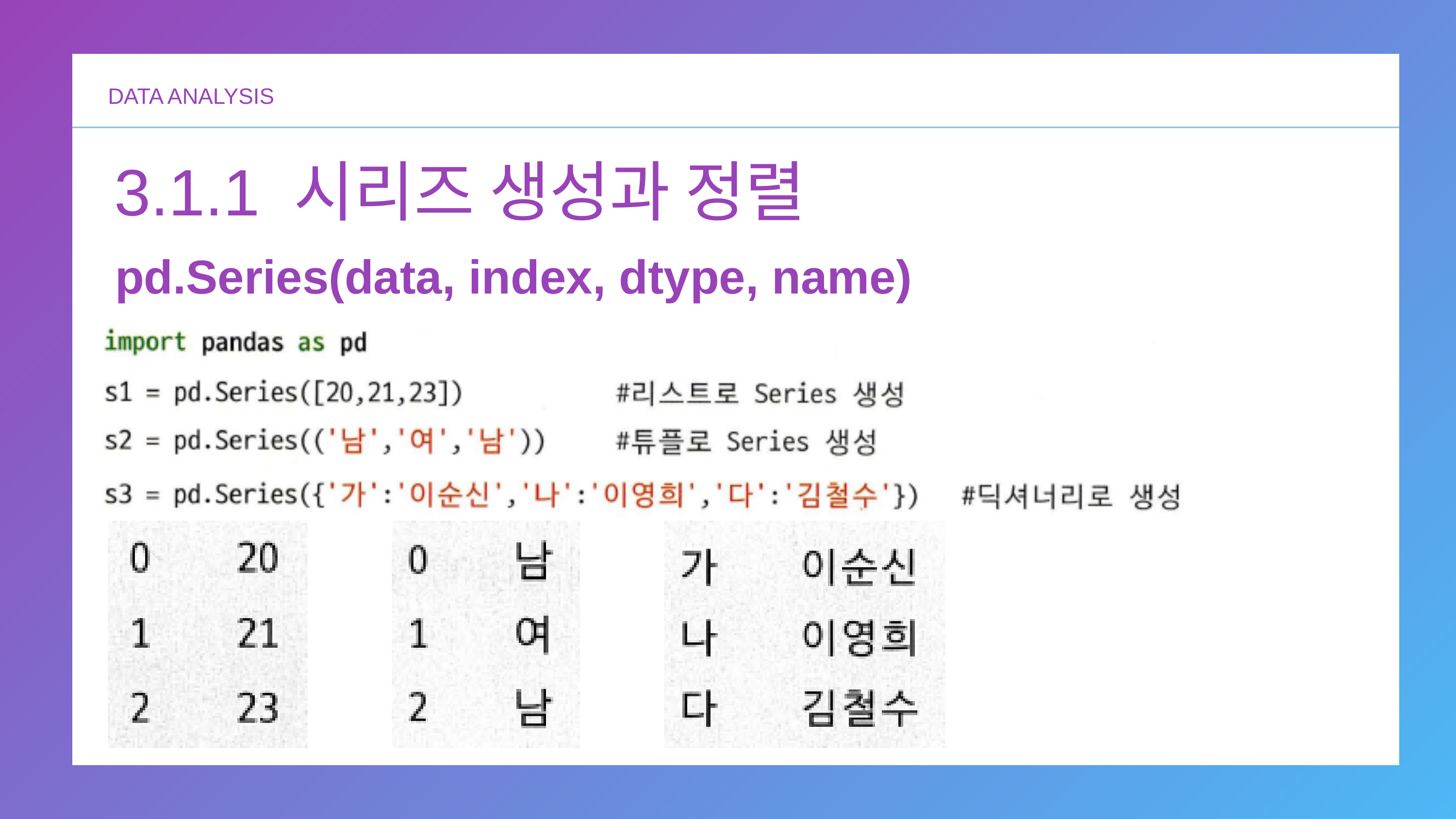

DATA ANALYSIS

3.1.1 시리즈 생성과 정렬
pd.Series(data, index, dtype, name)